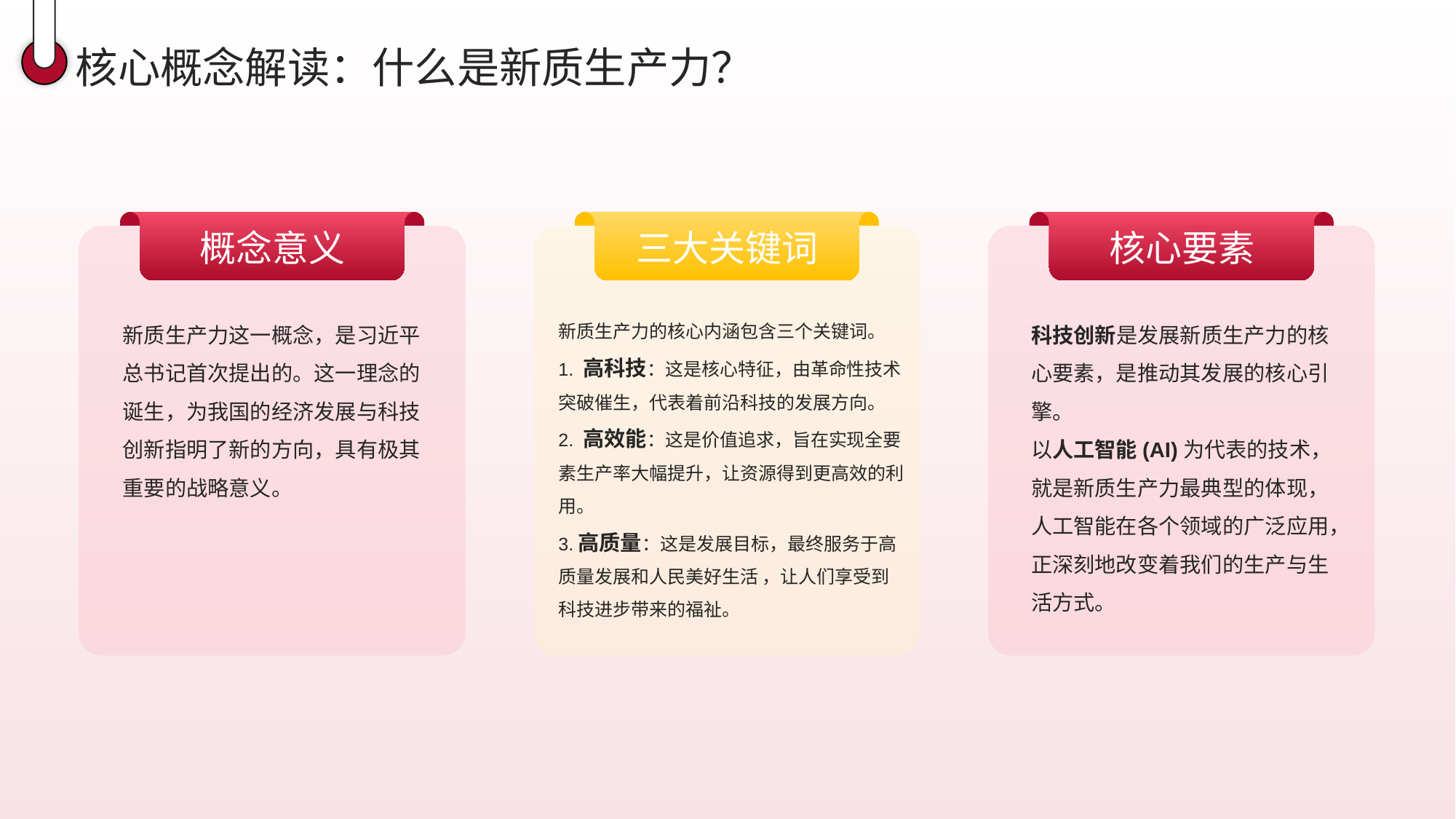

核心概念解读：什么是新质生产力？

概念意义
三大关键词
核心要素

新质生产力的核心内涵包含三个关键词。
1. 高科技：这是核心特征，由革命性技术突破催生，代表着前沿科技的发展方向。
2. 高效能：这是价值追求，旨在实现全要素生产率大幅提升，让资源得到更高效的利用。
3.高质量：这是发展目标，最终服务于高质量发展和人民美好生活 ，让人们享受到科技进步带来的福祉。
新质生产力这一概念，是习近平总书记首次提出的。这一理念的诞生，为我国的经济发展与科技创新指明了新的方向，具有极其重要的战略意义。
科技创新是发展新质生产力的核心要素，是推动其发展的核心引擎。
以人工智能(AI)为代表的技术，就是新质生产力最典型的体现，人工智能在各个领域的广泛应用，正深刻地改变着我们的生产与生活方式。